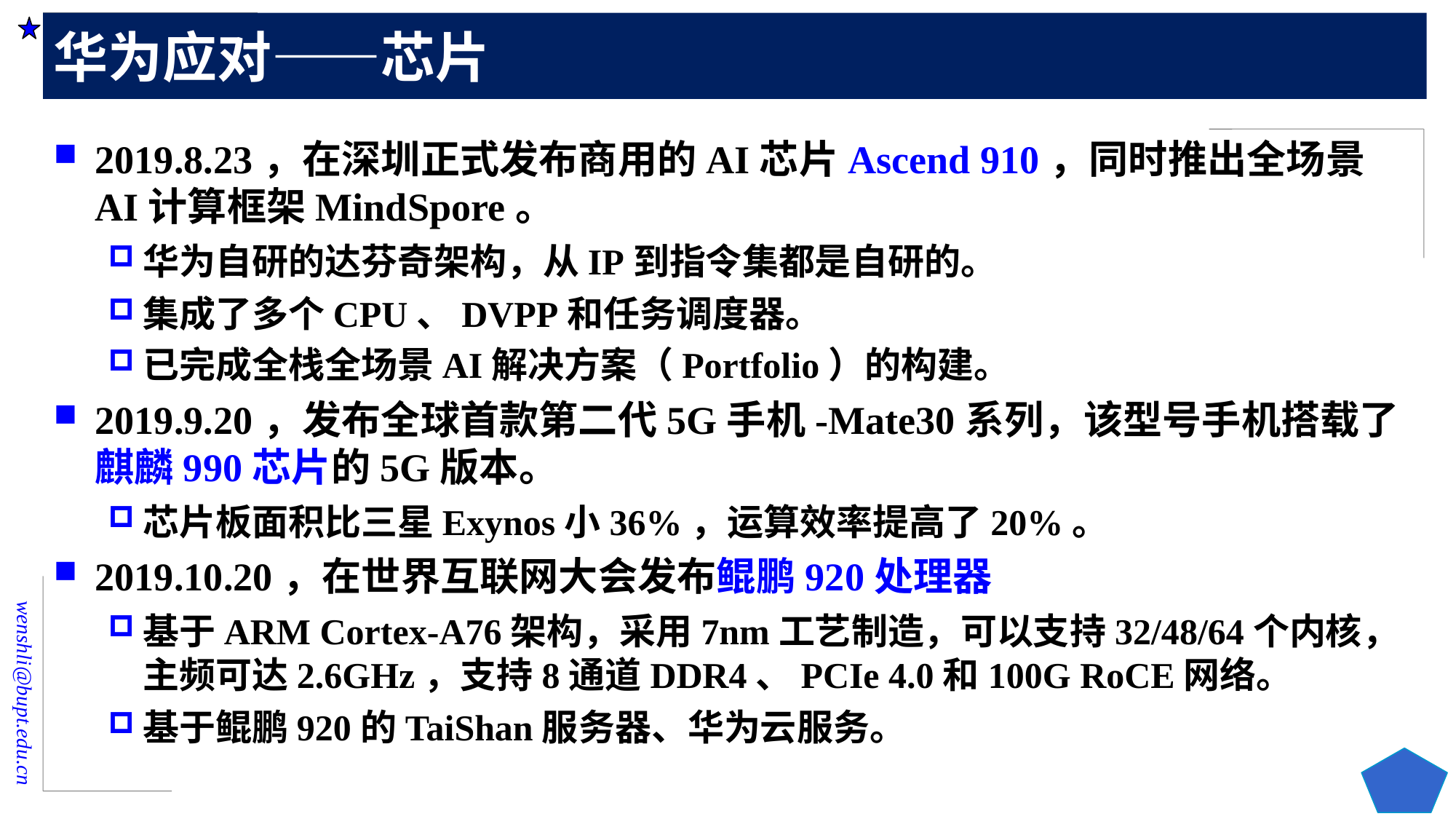

# 华为应对——芯片
2019.8.23，在深圳正式发布商用的AI芯片Ascend 910，同时推出全场景AI计算框架MindSpore。
华为自研的达芬奇架构，从IP到指令集都是自研的。
集成了多个CPU、DVPP和任务调度器。
已完成全栈全场景AI解决方案（Portfolio）的构建。
2019.9.20，发布全球首款第二代5G手机-Mate30系列，该型号手机搭载了麒麟990芯片的5G版本。
芯片板面积比三星Exynos小36%，运算效率提高了20%。
2019.10.20，在世界互联网大会发布鲲鹏920处理器
基于ARM Cortex-A76架构，采用7nm工艺制造，可以支持32/48/64个内核，主频可达2.6GHz，支持8通道DDR4、PCIe 4.0和100G RoCE网络。
基于鲲鹏920的TaiShan服务器、华为云服务。

121